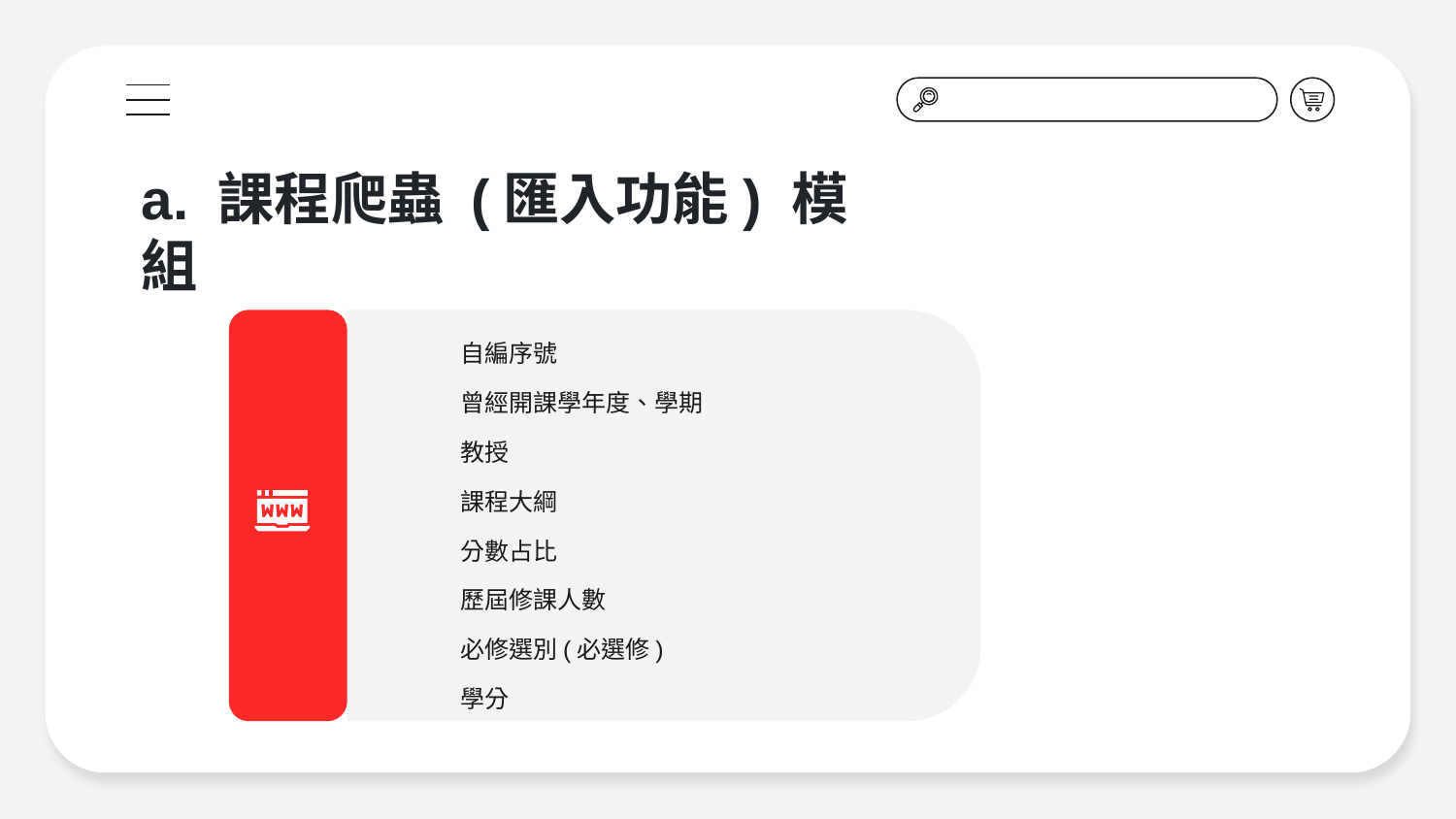

# a. 課程爬蟲 (匯入功能) 模組

自編序號
曾經開課學年度、學期
教授
課程大綱
分數占比
歷屆修課人數
必修選別(必選修)
學分